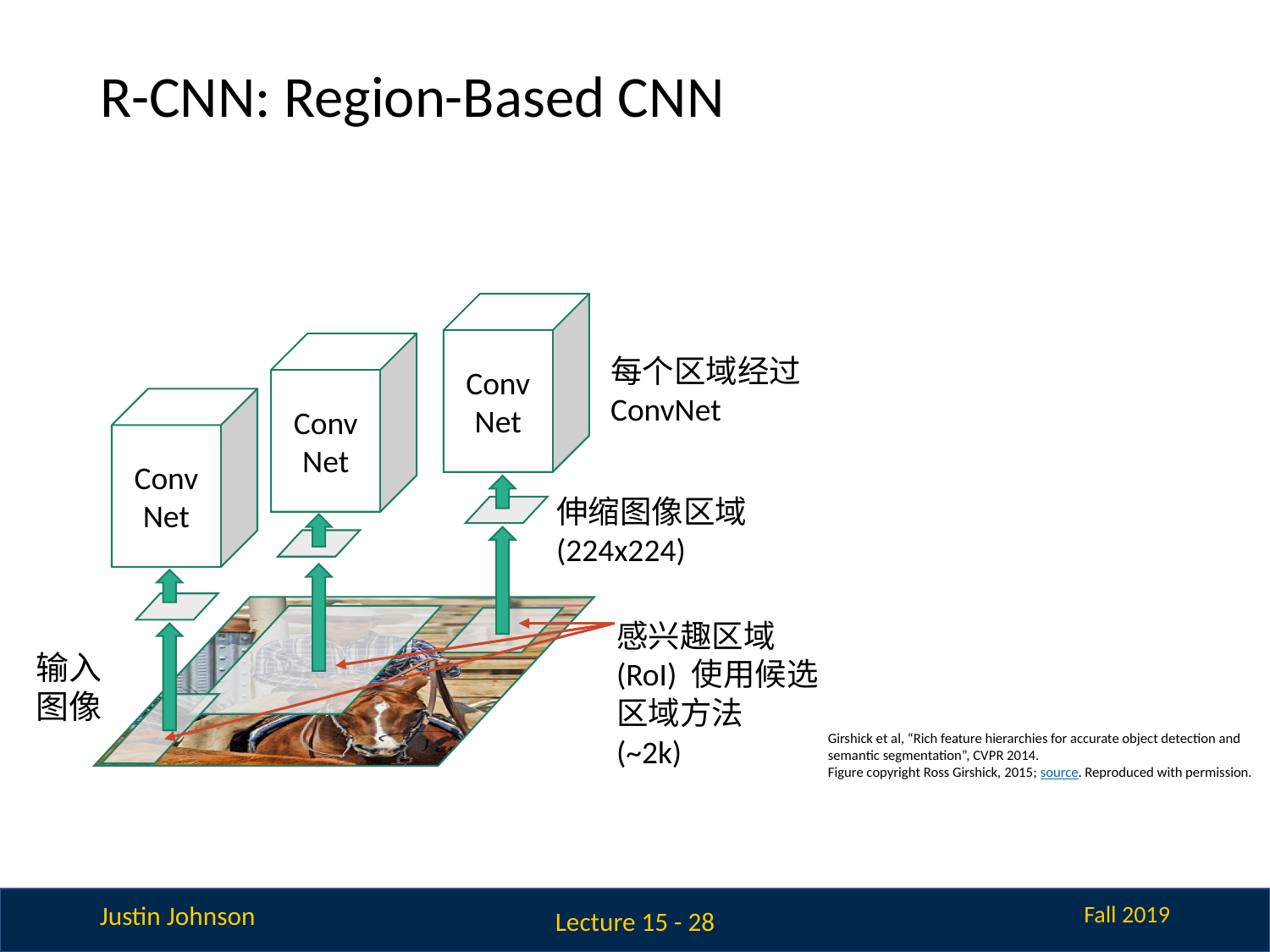

# R-CNN: Region-Based CNN
ConvNet
ConvNet
每个区域经过ConvNet
ConvNet

伸缩图像区域 (224x224)

感兴趣区域 (RoI) 使用候选区域方法 (~2k)

输入图像

Girshick et al, “Rich feature hierarchies for accurate object detection and semantic segmentation”, CVPR 2014.
Figure copyright Ross Girshick, 2015; source. Reproduced with permission.
Lecture 15 - 28